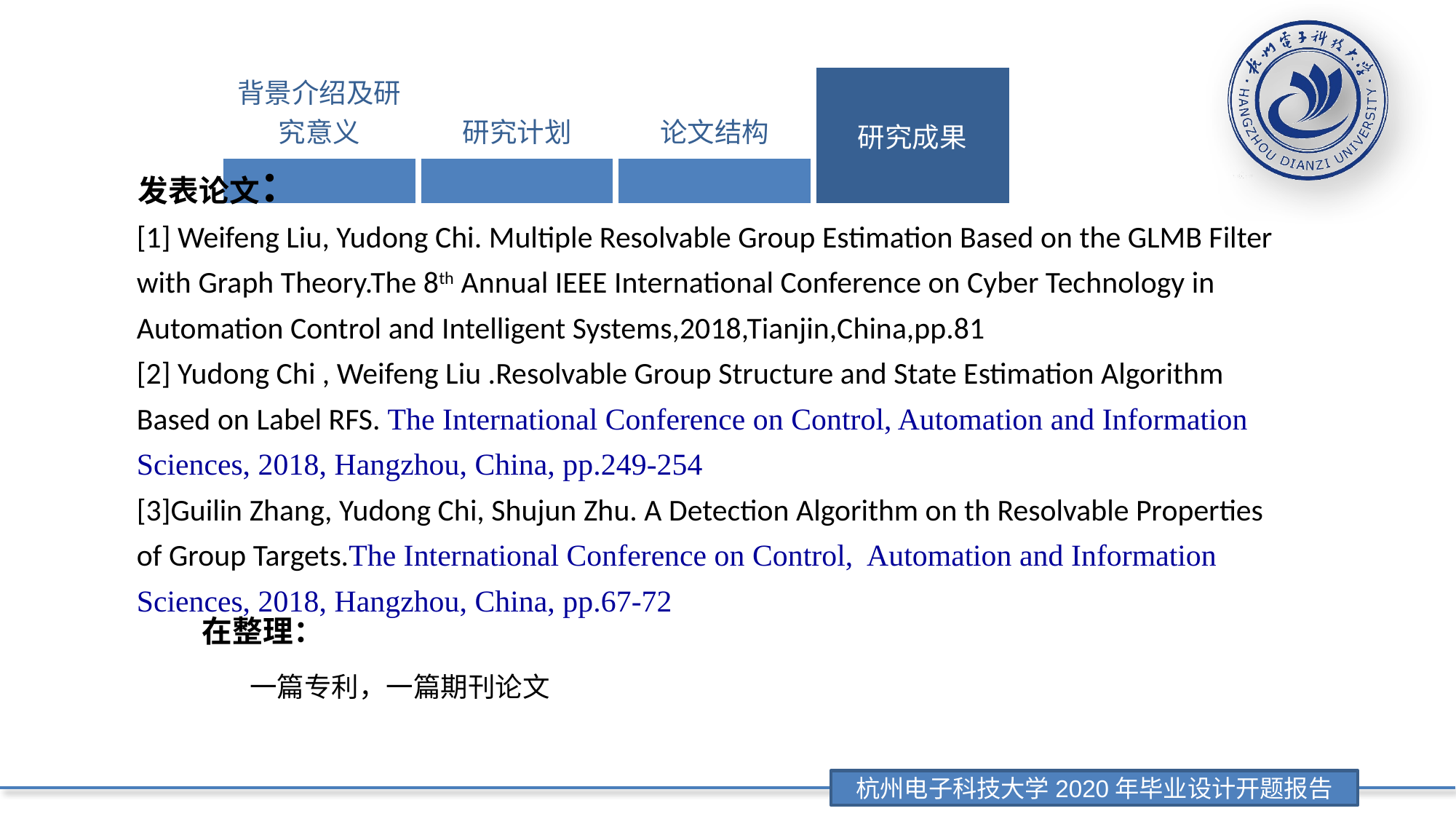

| 背景介绍及研究意义 | 研究计划 | 论文结构 | 研究成果 |
| --- | --- | --- | --- |
|  |  |  |  |
发表论文：
[1] Weifeng Liu, Yudong Chi. Multiple Resolvable Group Estimation Based on the GLMB Filter with Graph Theory.The 8th Annual IEEE International Conference on Cyber Technology in Automation Control and Intelligent Systems,2018,Tianjin,China,pp.81
[2] Yudong Chi , Weifeng Liu .Resolvable Group Structure and State Estimation Algorithm Based on Label RFS. The International Conference on Control, Automation and Information Sciences, 2018, Hangzhou, China, pp.249-254
[3]Guilin Zhang, Yudong Chi, Shujun Zhu. A Detection Algorithm on th Resolvable Properties of Group Targets.The International Conference on Control,  Automation and Information Sciences, 2018, Hangzhou, China, pp.67-72

在整理：

一篇专利，一篇期刊论文